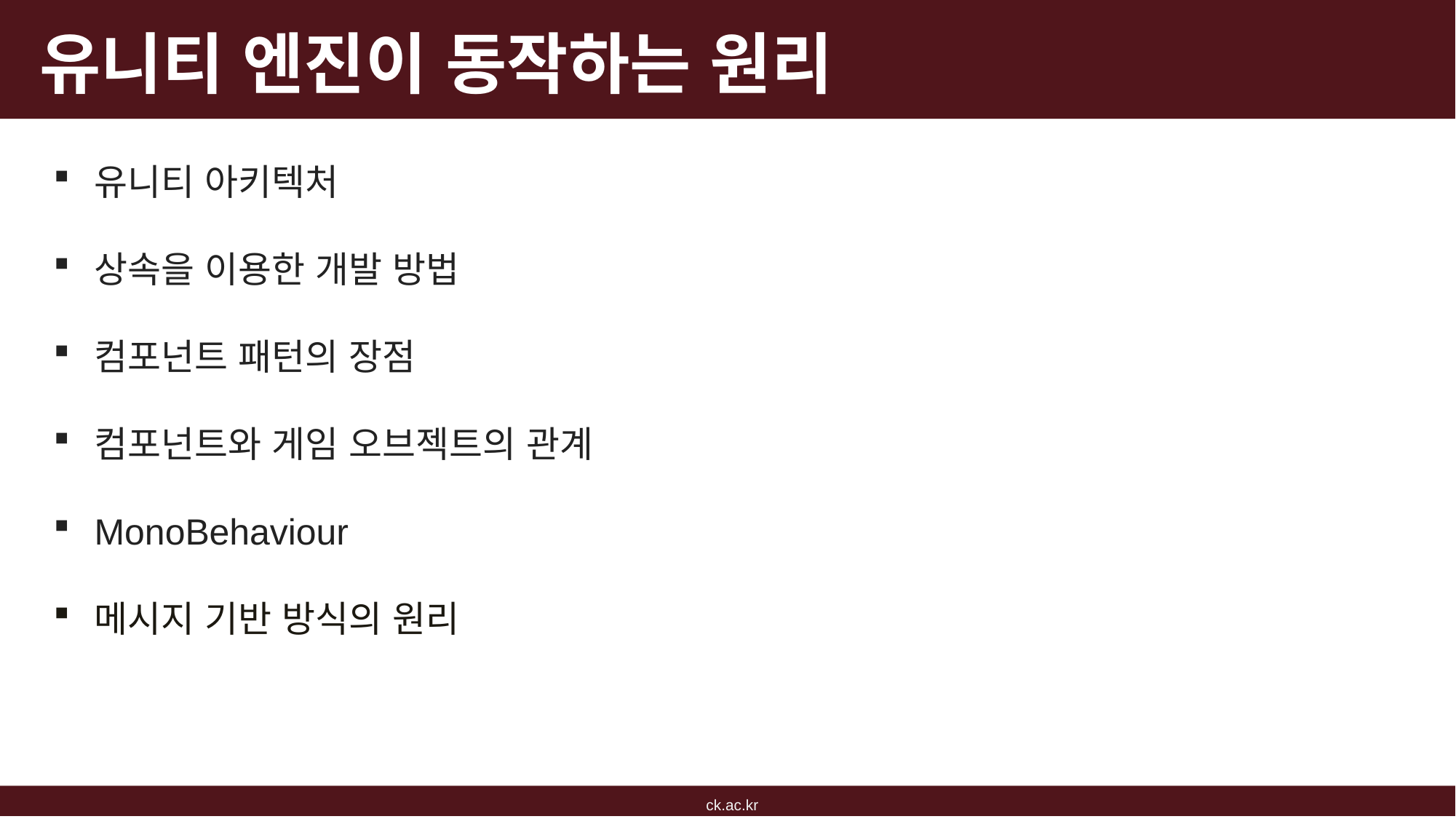

# 유니티 엔진이 동작하는 원리
유니티 아키텍처

상속을 이용한 개발 방법

컴포넌트 패턴의 장점

컴포넌트와 게임 오브젝트의 관계

MonoBehaviour

메시지 기반 방식의 원리
ck.ac.kr